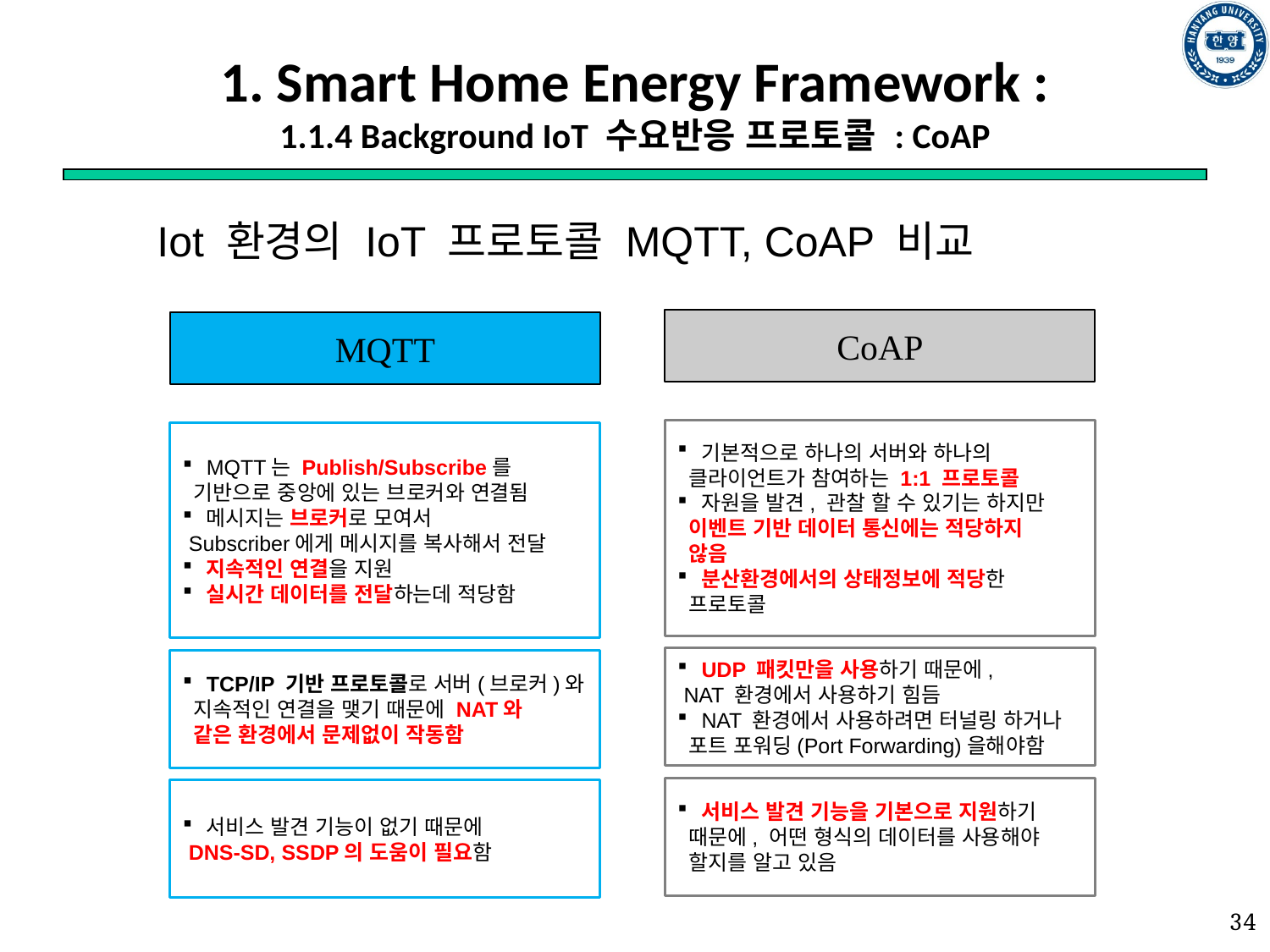

# 1. Smart Home Energy Framework : 1.1.4 Background IoT 수요반응 프로토콜 : CoAP
   Iot 환경의 IoT 프로토콜 MQTT, CoAP 비교
CoAP
MQTT
기본적으로 하나의 서버와 하나의
 클라이언트가 참여하는 1:1 프로토콜
자원을 발견, 관찰 할 수 있기는 하지만
 이벤트 기반 데이터 통신에는 적당하지
 않음
분산환경에서의 상태정보에 적당한
 프로토콜
MQTT는 Publish/Subscribe를
 기반으로 중앙에 있는 브로커와 연결됨
메시지는 브로커로 모여서
 Subscriber에게 메시지를 복사해서 전달
지속적인 연결을 지원
실시간 데이터를 전달하는데 적당함
UDP 패킷만을 사용하기 때문에,
 NAT 환경에서 사용하기 힘듬
NAT 환경에서 사용하려면 터널링 하거나
 포트 포워딩(Port Forwarding)을해야함
TCP/IP 기반 프로토콜로 서버(브로커)와
 지속적인 연결을 맺기 때문에 NAT와
 같은 환경에서 문제없이 작동함
서비스 발견 기능을 기본으로 지원하기
 때문에, 어떤 형식의 데이터를 사용해야
 할지를 알고 있음
서비스 발견 기능이 없기 때문에
 DNS-SD, SSDP의 도움이 필요함
34